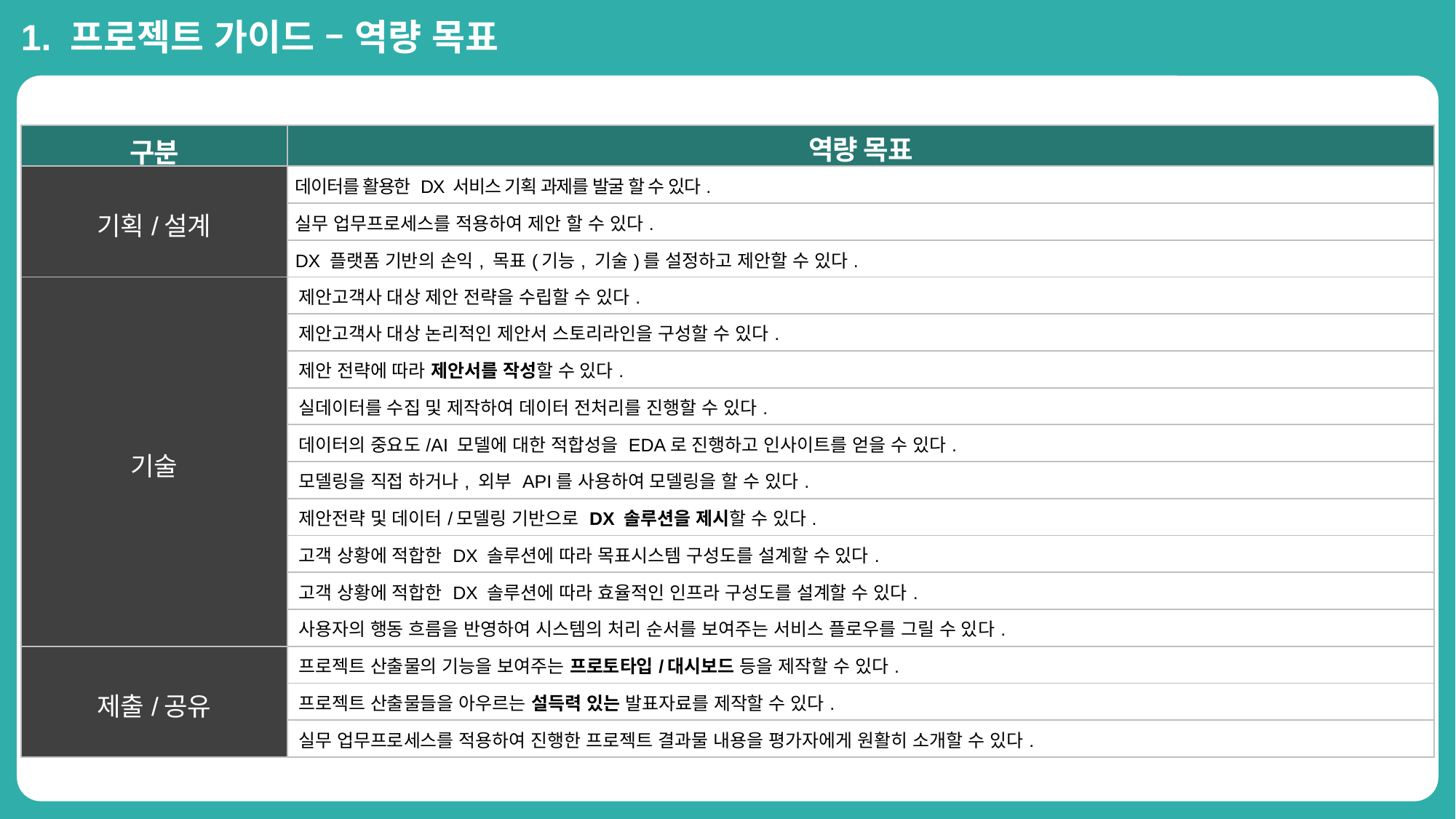

1. 프로젝트 가이드 – 역량 목표

| 구분 | 역량 목표 |
| --- | --- |
| 기획/설계 | 데이터를 활용한 DX 서비스 기획 과제를 발굴 할 수 있다. |
|  | 실무 업무프로세스를 적용하여 제안 할 수 있다. |
|  | DX 플랫폼 기반의 손익, 목표(기능, 기술)를 설정하고 제안할 수 있다. |
| 기술 | 제안고객사 대상 제안 전략을 수립할 수 있다. |
|  | 제안고객사 대상 논리적인 제안서 스토리라인을 구성할 수 있다. |
|  | 제안 전략에 따라 제안서를 작성할 수 있다. |
|  | 실데이터를 수집 및 제작하여 데이터 전처리를 진행할 수 있다. |
|  | 데이터의 중요도/AI 모델에 대한 적합성을 EDA로 진행하고 인사이트를 얻을 수 있다. |
|  | 모델링을 직접 하거나, 외부 API를 사용하여 모델링을 할 수 있다. |
|  | 제안전략 및 데이터/모델링 기반으로 DX 솔루션을 제시할 수 있다. |
|  | 고객 상황에 적합한 DX 솔루션에 따라 목표시스템 구성도를 설계할 수 있다. |
|  | 고객 상황에 적합한 DX 솔루션에 따라 효율적인 인프라 구성도를 설계할 수 있다. |
|  | 사용자의 행동 흐름을 반영하여 시스템의 처리 순서를 보여주는 서비스 플로우를 그릴 수 있다. |
| 제출/공유 | 프로젝트 산출물의 기능을 보여주는 프로토타입/대시보드 등을 제작할 수 있다. |
|  | 프로젝트 산출물들을 아우르는 설득력 있는 발표자료를 제작할 수 있다. |
|  | 실무 업무프로세스를 적용하여 진행한 프로젝트 결과물 내용을 평가자에게 원활히 소개할 수 있다. |